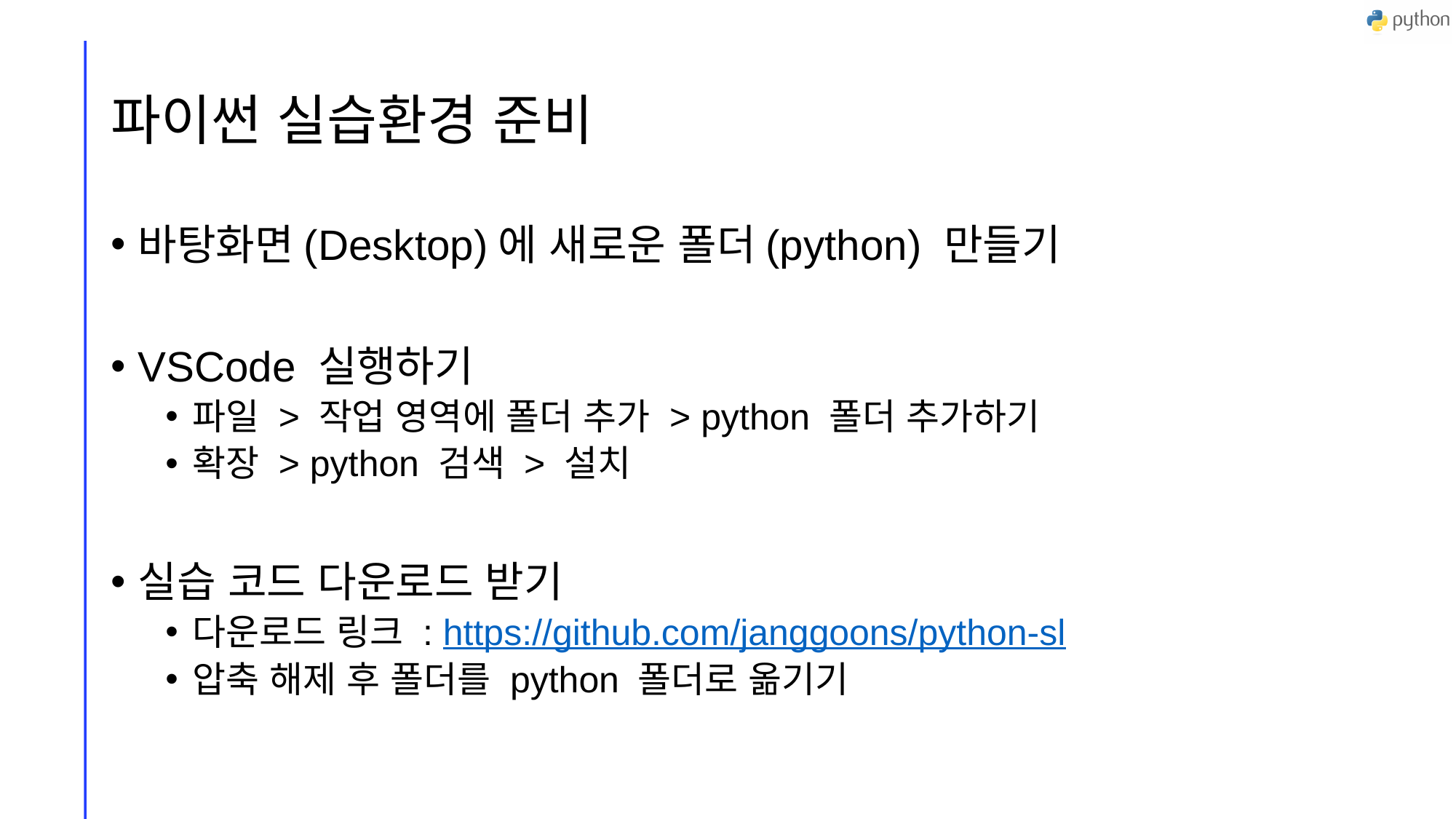

# 파이썬 실습환경 준비
바탕화면(Desktop)에 새로운 폴더(python) 만들기

VSCode 실행하기
파일 > 작업 영역에 폴더 추가 > python 폴더 추가하기
확장 > python 검색 > 설치

실습 코드 다운로드 받기
다운로드 링크 : https://github.com/janggoons/python-sl
압축 해제 후 폴더를 python 폴더로 옮기기